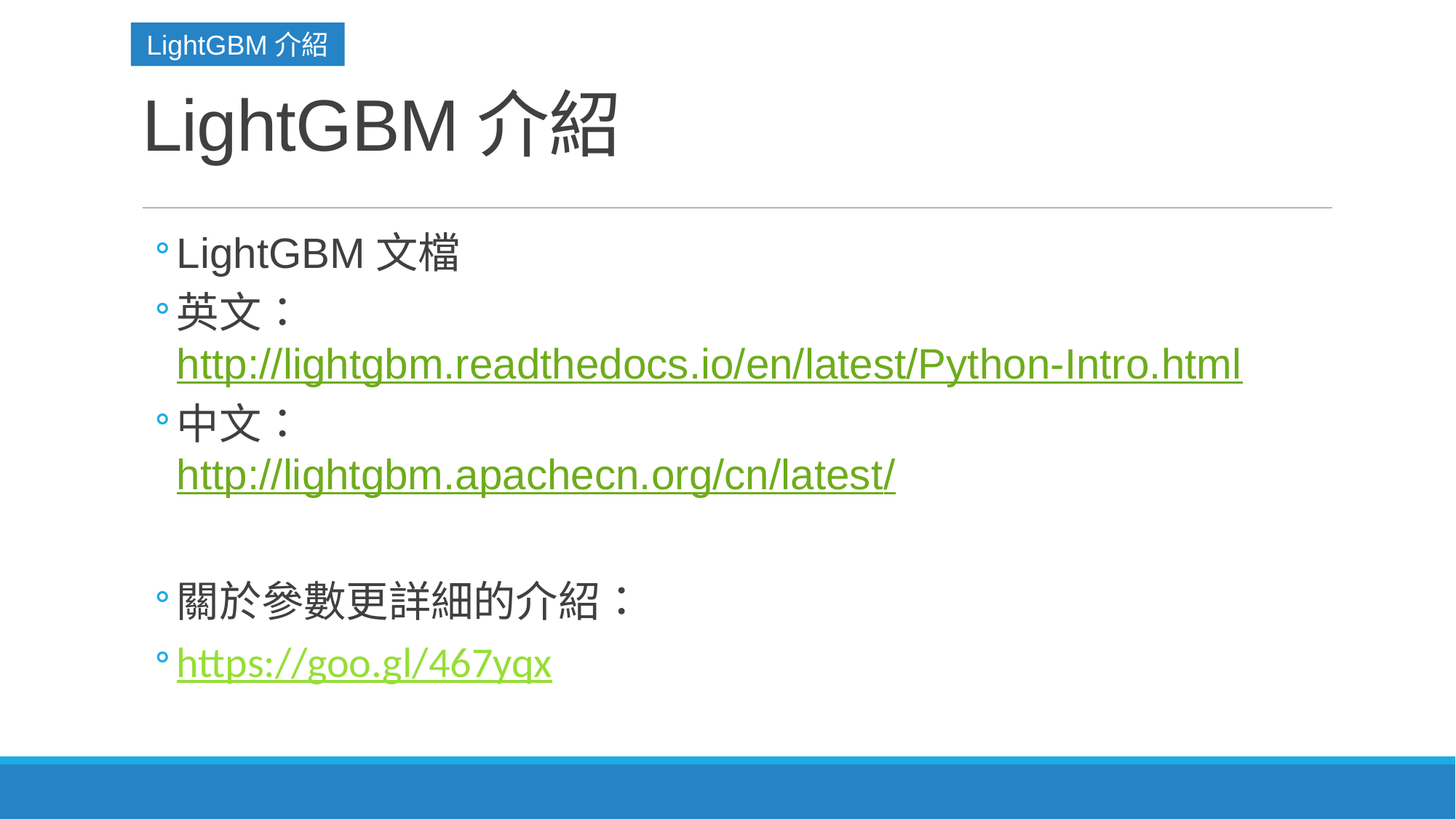

LightGBM介紹
# LightGBM介紹
LightGBM文檔
英文：
http://lightgbm.readthedocs.io/en/latest/Python-Intro.html
中文：
http://lightgbm.apachecn.org/cn/latest/

關於參數更詳細的介紹：
https://goo.gl/467yqx